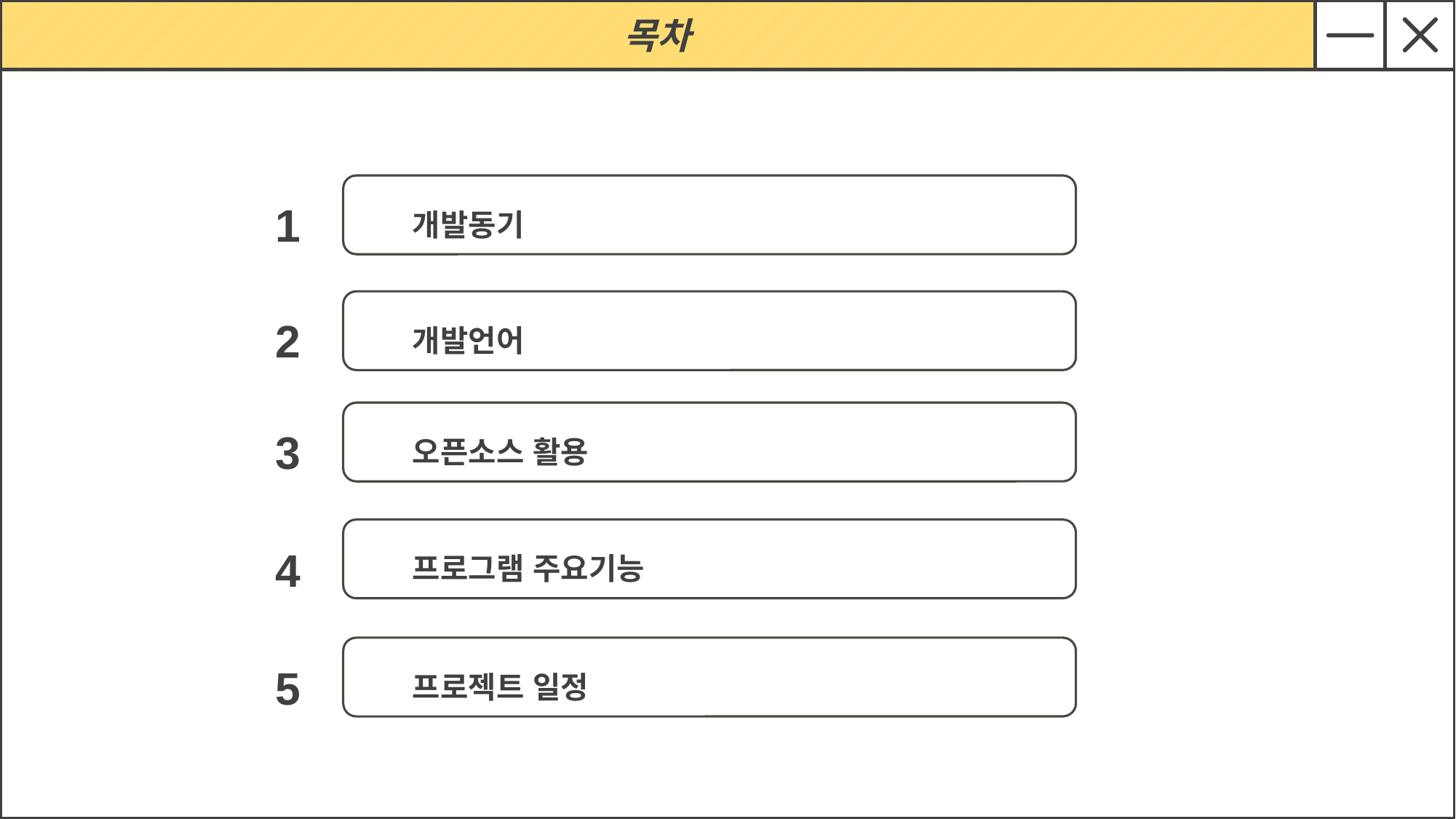

목차

1
개발동기
2
개발언어
3
오픈소스 활용
4
프로그램 주요기능
5
프로젝트 일정